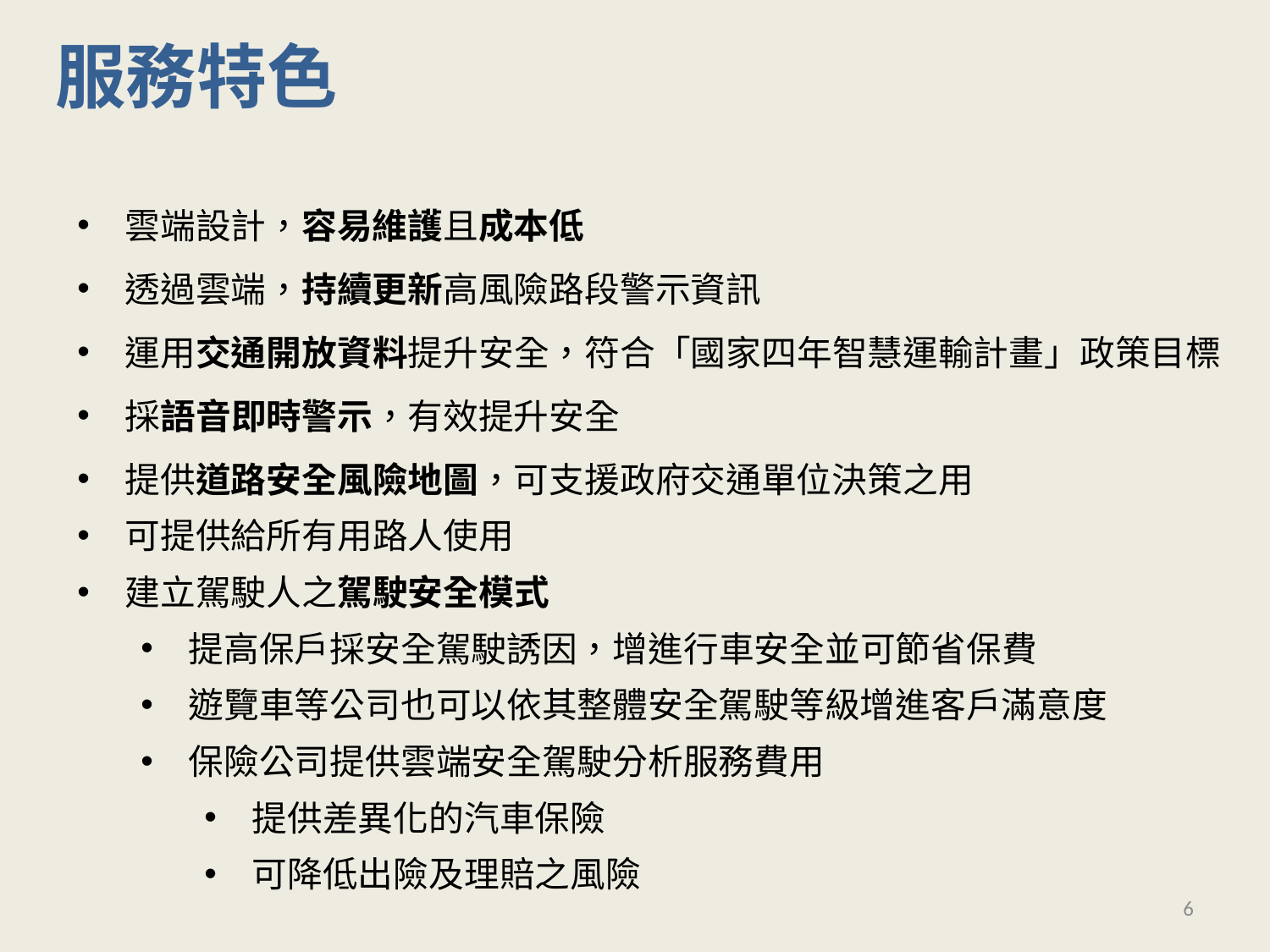

服務特色
雲端設計，容易維護且成本低
透過雲端，持續更新高風險路段警示資訊
運用交通開放資料提升安全，符合「國家四年智慧運輸計畫」政策目標
採語音即時警示，有效提升安全
提供道路安全風險地圖，可支援政府交通單位決策之用
可提供給所有用路人使用
建立駕駛人之駕駛安全模式
提高保戶採安全駕駛誘因，增進行車安全並可節省保費
遊覽車等公司也可以依其整體安全駕駛等級增進客戶滿意度
保險公司提供雲端安全駕駛分析服務費用
提供差異化的汽車保險
可降低出險及理賠之風險

6